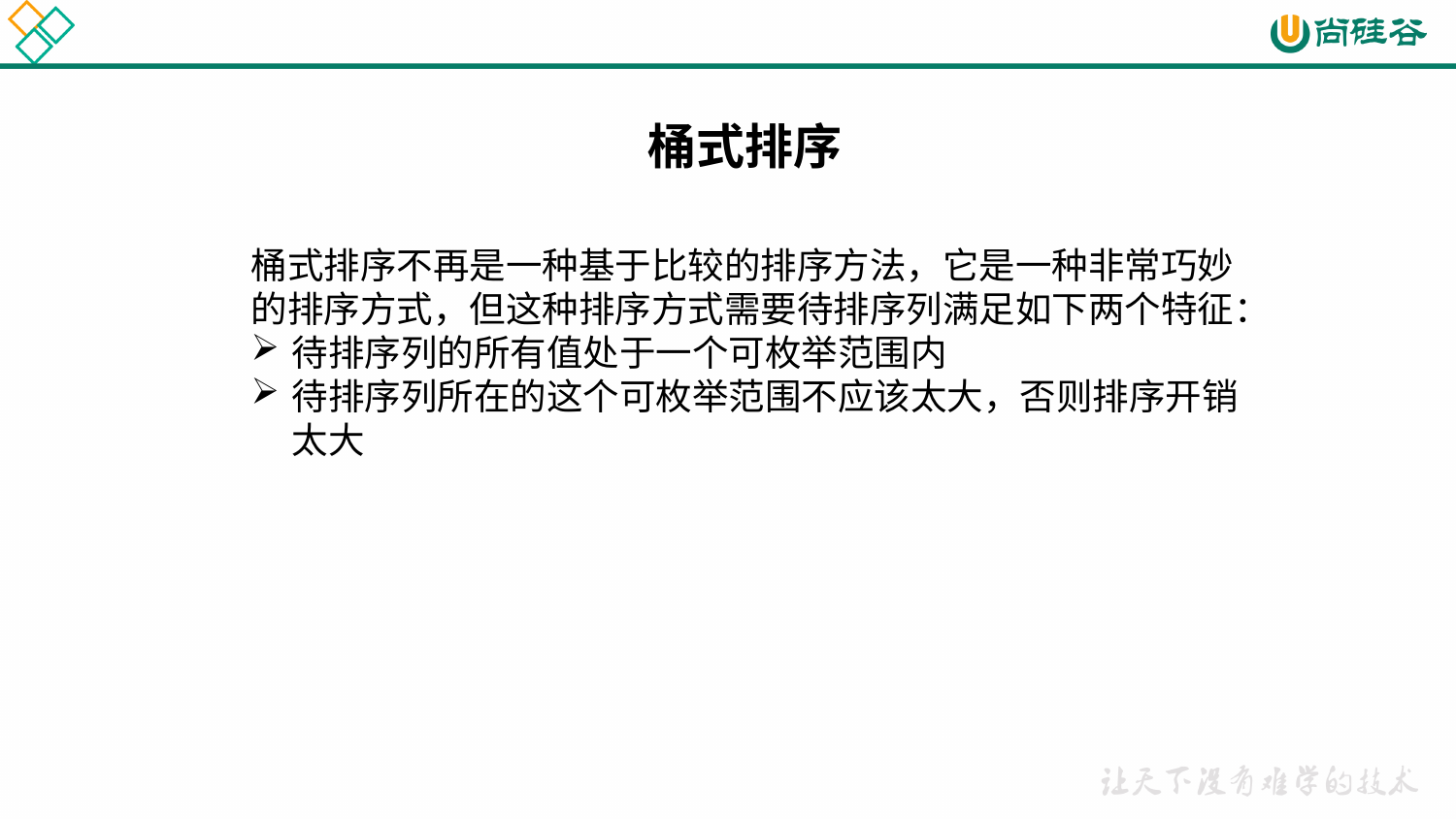

桶式排序
桶式排序不再是一种基于比较的排序方法，它是一种非常巧妙的排序方式，但这种排序方式需要待排序列满足如下两个特征：
待排序列的所有值处于一个可枚举范围内
待排序列所在的这个可枚举范围不应该太大，否则排序开销太大